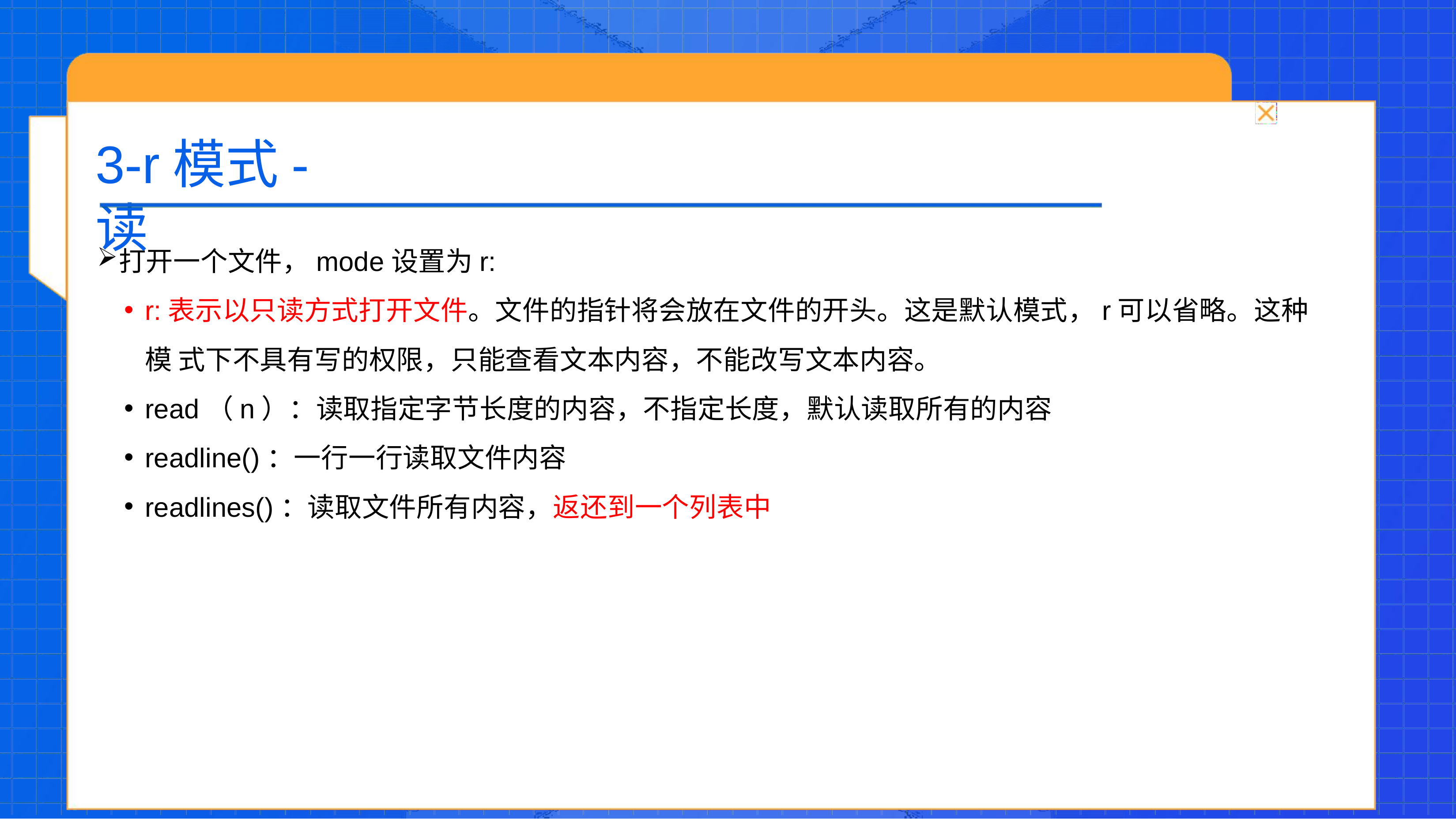

# 3-r模式-读

打开一个文件，mode设置为r:
r:表示以只读方式打开文件。文件的指针将会放在文件的开头。这是默认模式，r可以省略。这种模 式下不具有写的权限，只能查看文本内容，不能改写文本内容。
read（n）：读取指定字节长度的内容，不指定长度，默认读取所有的内容
readline()：一行一行读取文件内容
readlines()：读取文件所有内容，返还到一个列表中